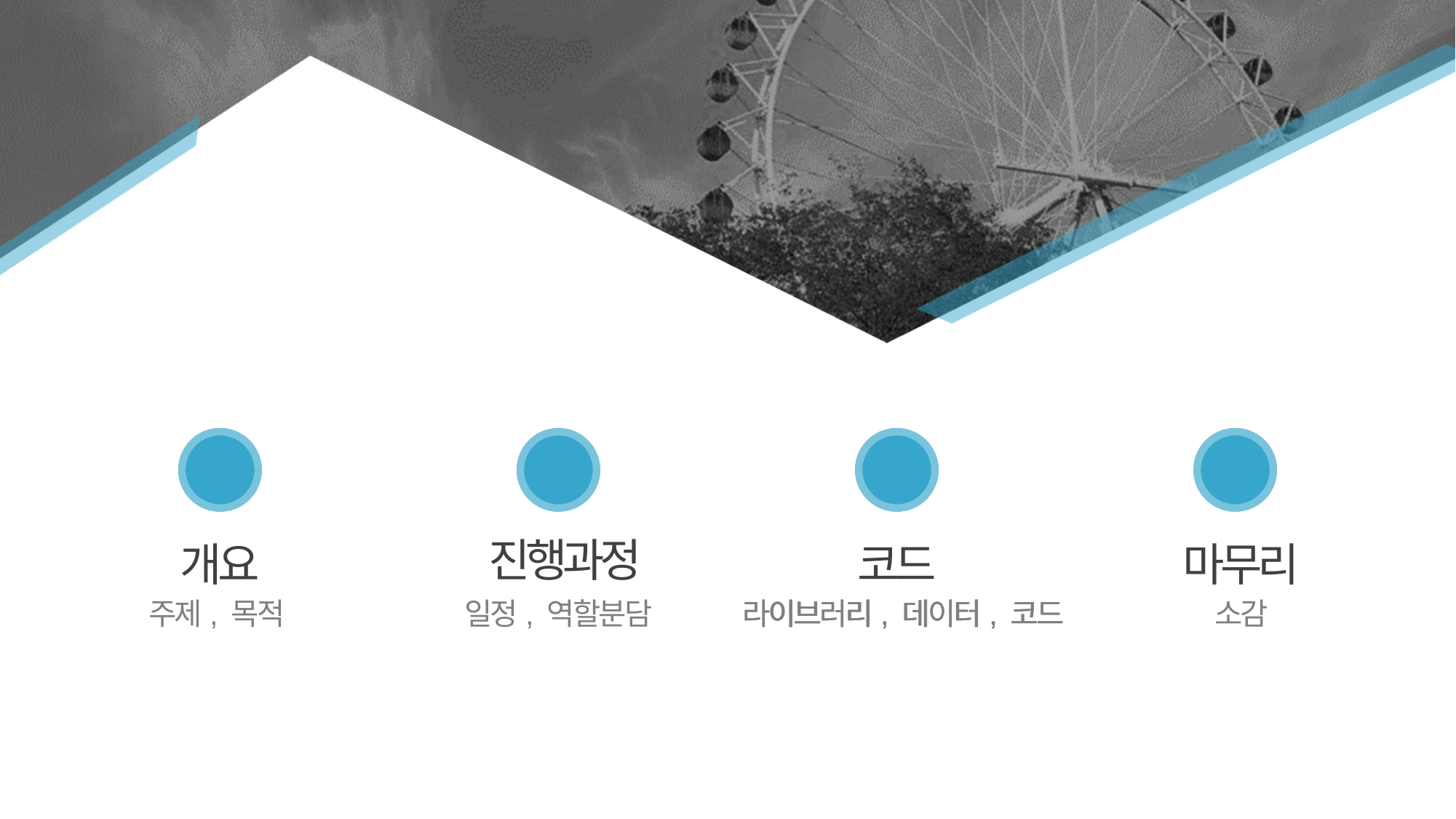

1
개요
2

3
코드
4

진행과정
마무리
주제, 목적
일정, 역할분담
라이브러리, 데이터, 코드
라이브러리, 데이터, 코드
소감